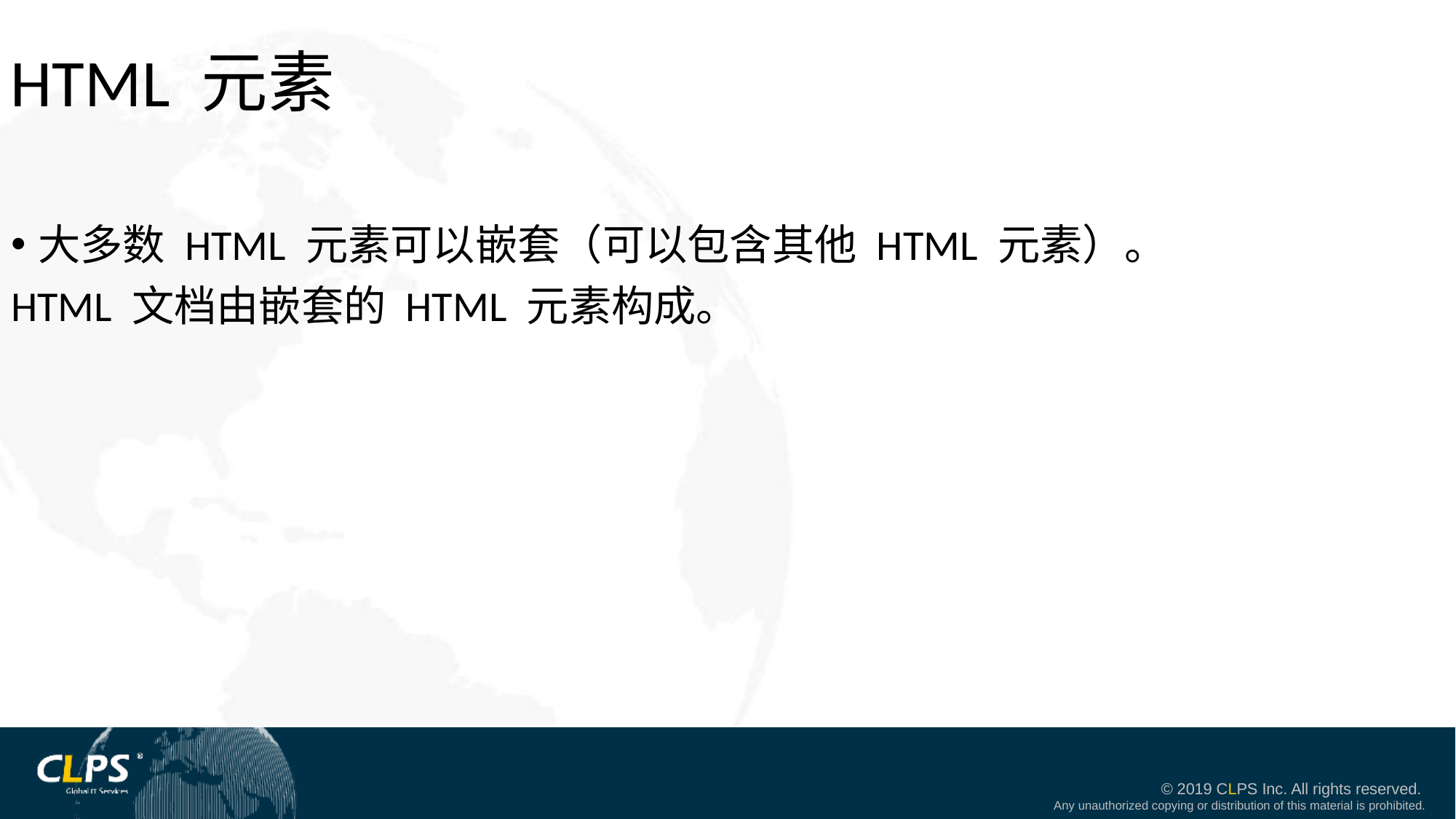

HTML 元素
大多数 HTML 元素可以嵌套（可以包含其他 HTML 元素）。
HTML 文档由嵌套的 HTML 元素构成。